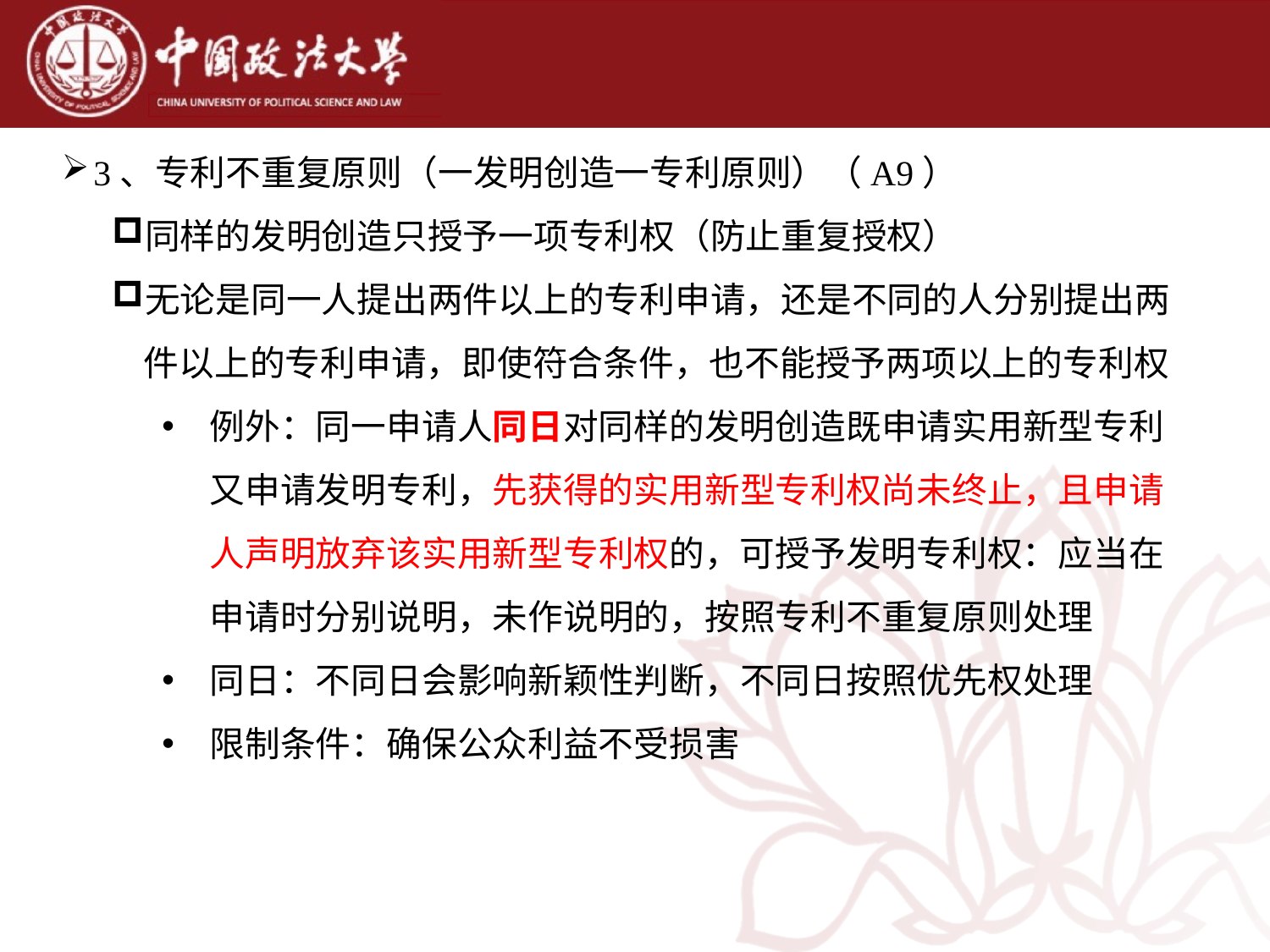

3、专利不重复原则（一发明创造一专利原则）（A9）
同样的发明创造只授予一项专利权（防止重复授权）
无论是同一人提出两件以上的专利申请，还是不同的人分别提出两件以上的专利申请，即使符合条件，也不能授予两项以上的专利权
例外：同一申请人同日对同样的发明创造既申请实用新型专利又申请发明专利，先获得的实用新型专利权尚未终止，且申请人声明放弃该实用新型专利权的，可授予发明专利权：应当在申请时分别说明，未作说明的，按照专利不重复原则处理
同日：不同日会影响新颖性判断，不同日按照优先权处理
限制条件：确保公众利益不受损害